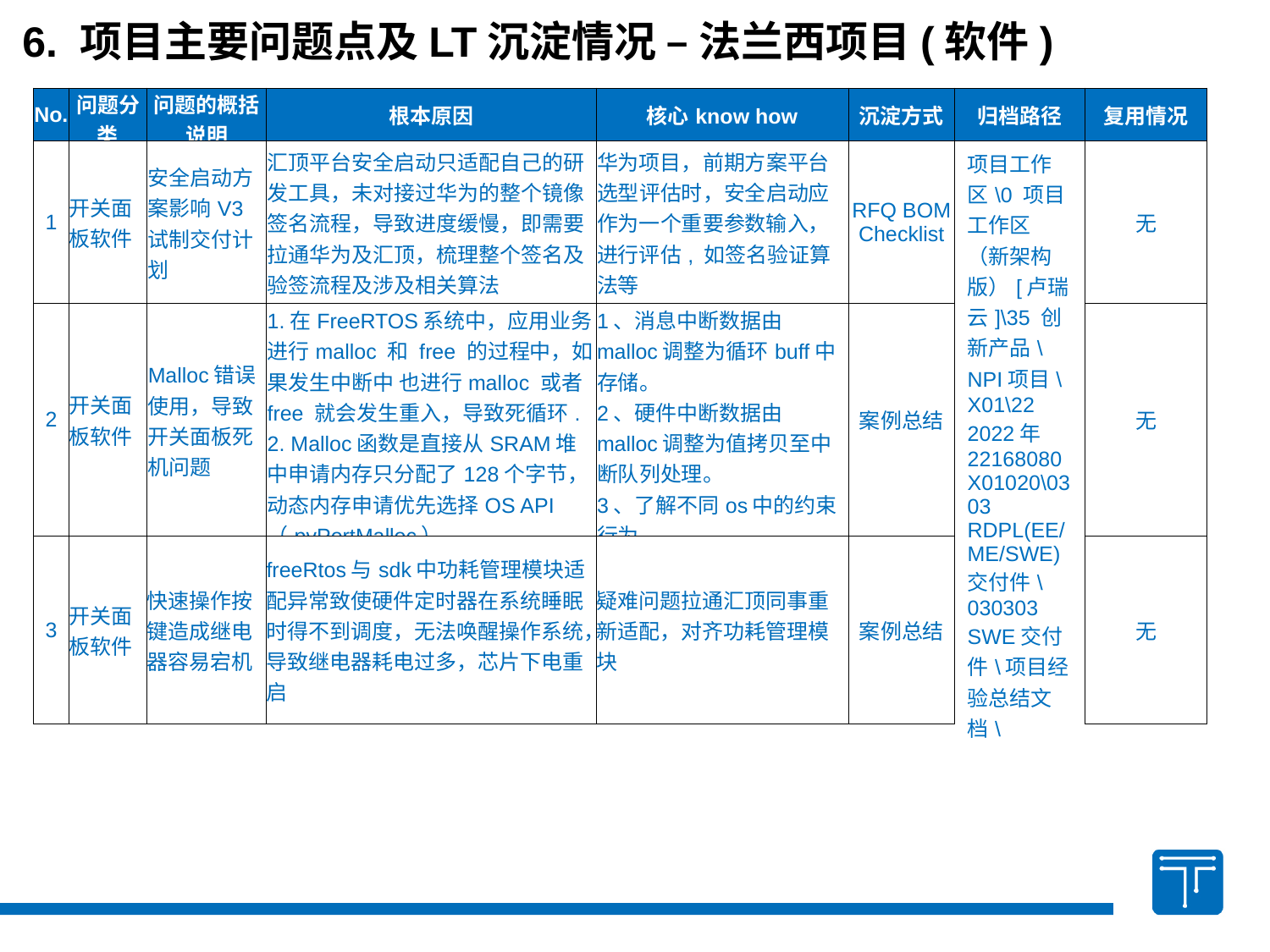

6. 项目主要问题点及LT沉淀情况 – 法兰西项目(软件)
| No. | 问题分类 | 问题的概括说明 | 根本原因 | 核心know how | 沉淀方式 | 归档路径 | 复用情况 |
| --- | --- | --- | --- | --- | --- | --- | --- |
| 1 | 开关面板软件 | 安全启动方案影响V3试制交付计划 | 汇顶平台安全启动只适配自己的研发工具，未对接过华为的整个镜像签名流程，导致进度缓慢，即需要拉通华为及汇顶，梳理整个签名及验签流程及涉及相关算法 | 华为项目，前期方案平台选型评估时，安全启动应作为一个重要参数输入，进行评估, 如签名验证算法等 | RFQ BOM Checklist | 项目工作区\0 项目工作区（新架构版）[卢瑞云]\35 创新产品\NPI项目\X01\22 2022年 22168080 X01020\0303 RDPL(EE/ME/SWE)交付件\030303 SWE交付件\项目经验总结文档\ | 无 |
| 2 | 开关面板软件 | Malloc错误使用，导致开关面板死机问题 | 1.在FreeRTOS系统中，应用业务进行malloc 和 free 的过程中，如果发生中断中 也进行malloc 或者free 就会发生重入，导致死循环. 2. Malloc函数是直接从SRAM堆中申请内存只分配了128个字节，动态内存申请优先选择OS API（pvPortMalloc） | 1、消息中断数据由malloc调整为循环buff中存储。 2、硬件中断数据由malloc调整为值拷贝至中断队列处理。 3、了解不同os中的约束行为 | 案例总结 |  | 无 |
| 3 | 开关面板软件 | 快速操作按键造成继电器容易宕机 | freeRtos与sdk中功耗管理模块适配异常致使硬件定时器在系统睡眠时得不到调度，无法唤醒操作系统，导致继电器耗电过多，芯片下电重启 | 疑难问题拉通汇顶同事重新适配，对齐功耗管理模块 | 案例总结 |  | 无 |